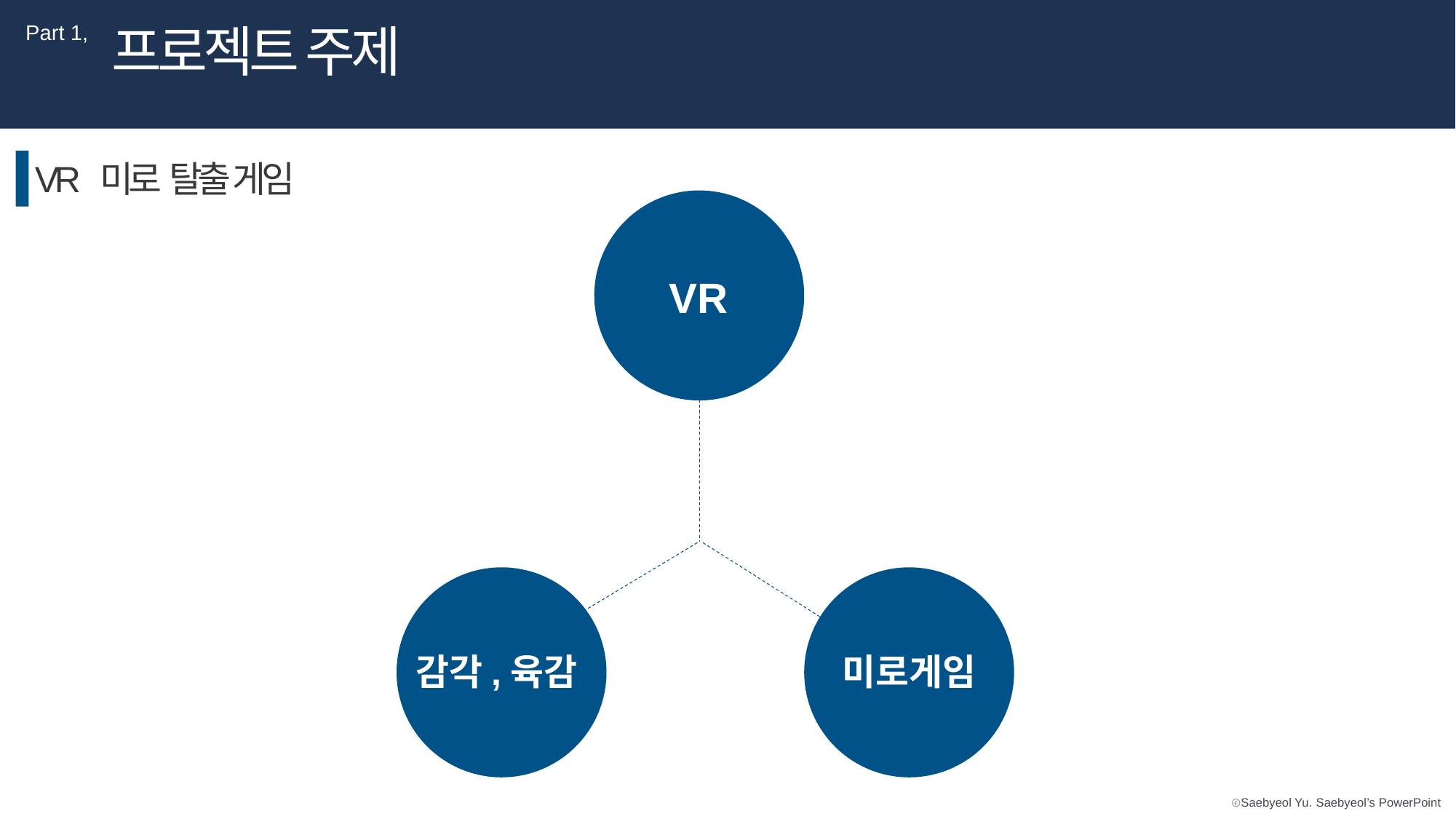

프로젝트 주제
Part 1,

VR 미로  탈출 게임

VR

감각,육감
미로게임